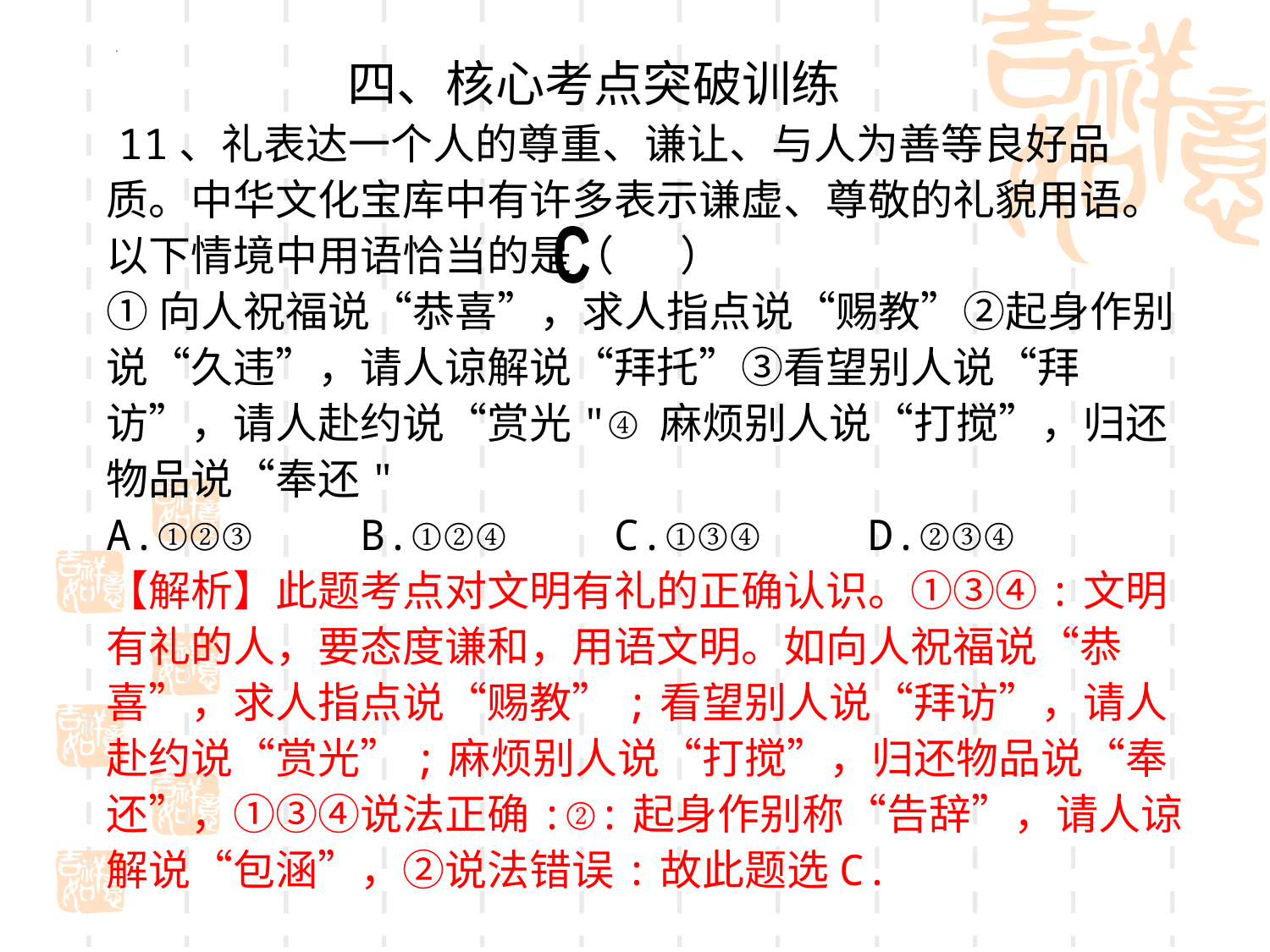

四、核心考点突破训练
 11、礼表达一个人的尊重、谦让、与人为善等良好品质。中华文化宝库中有许多表示谦虚、尊敬的礼貌用语。以下情境中用语恰当的是（       ）
①向人祝福说“恭喜”，求人指点说“赐教”②起身作别说“久违”，请人谅解说“拜托”③看望别人说“拜访”，请人赴约说“赏光"④麻烦别人说“打搅”，归还物品说“奉还"
A.①②③	B.①②④	C.①③④	D.②③④
【解析】此题考点对文明有礼的正确认识。①③④:文明有礼的人，要态度谦和，用语文明。如向人祝福说“恭喜”，求人指点说“赐教”;看望别人说“拜访”，请人赴约说“赏光”;麻烦别人说“打搅”，归还物品说“奉还”，①③④说法正确:②:起身作别称“告辞”，请人谅解说“包涵”，②说法错误:故此题选C.
C